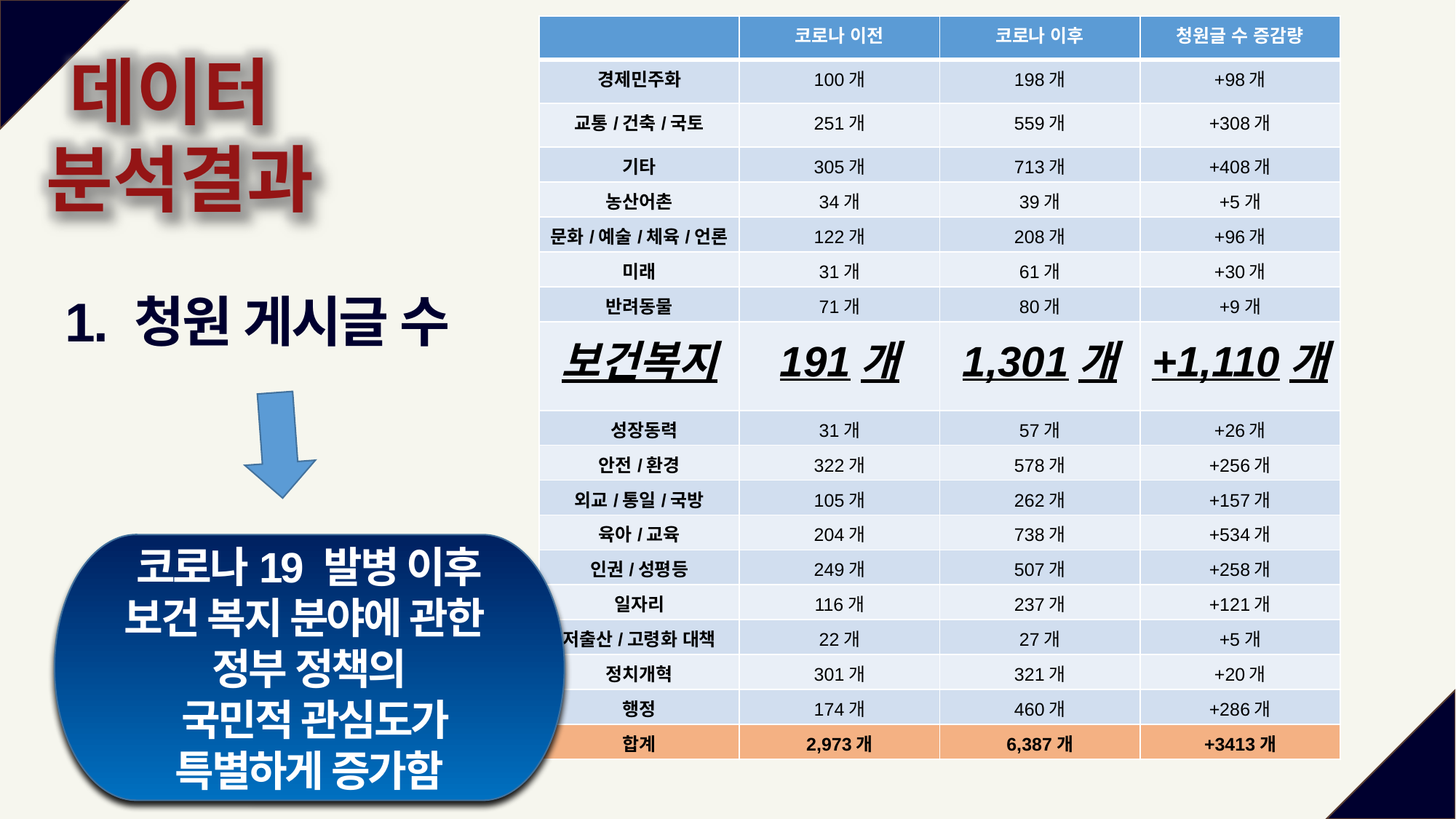

|  | 코로나 이전 | 코로나 이후 | 청원글 수 증감량 |
| --- | --- | --- | --- |
| 경제민주화 | 100개 | 198개 | +98개 |
| 교통/건축/국토 | 251개 | 559개 | +308개 |
| 기타 | 305개 | 713개 | +408개 |
| 농산어촌 | 34개 | 39개 | +5개 |
| 문화/예술/체육/언론 | 122개 | 208개 | +96개 |
| 미래 | 31개 | 61개 | +30개 |
| 반려동물 | 71개 | 80개 | +9개 |
| 보건복지 | 191개 | 1,301개 | +1,110개 |
| 성장동력 | 31개 | 57개 | +26개 |
| 안전/환경 | 322개 | 578개 | +256개 |
| 외교/통일/국방 | 105개 | 262개 | +157개 |
| 육아/교육 | 204개 | 738개 | +534개 |
| 인권/성평등 | 249개 | 507개 | +258개 |
| 일자리 | 116개 | 237개 | +121개 |
| 저출산/고령화 대책 | 22개 | 27개 | +5개 |
| 정치개혁 | 301개 | 321개 | +20개 |
| 행정 | 174개 | 460개 | +286개 |
| 합계 | 2,973개 | 6,387개 | +3413개 |
데이터
분석결과

+187%
1. 청원 게시글 수

코로나19 발병 이후
보건 복지 분야에 관한
정부 정책의
 국민적 관심도가
특별하게 증가함